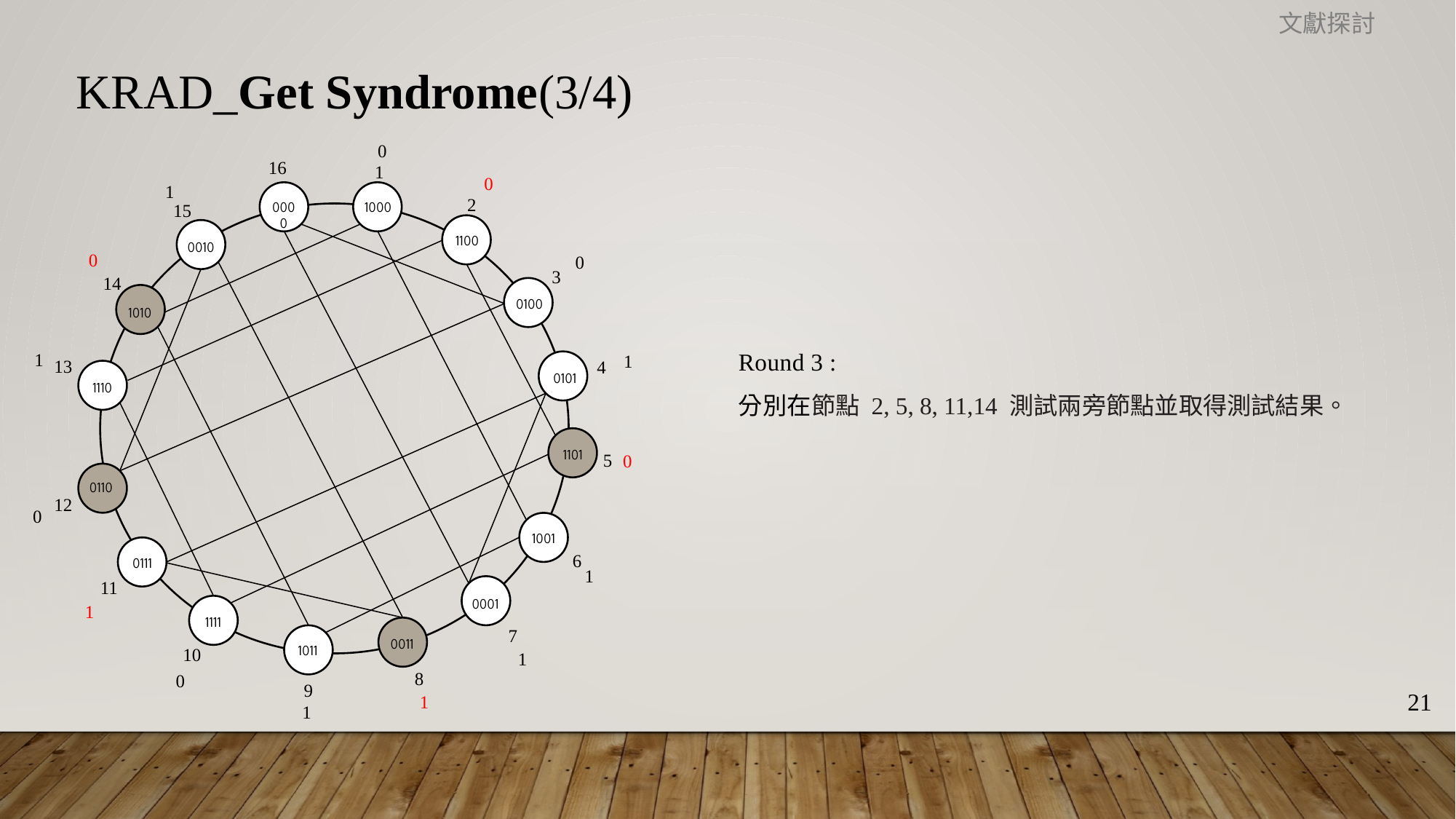

文獻探討
KRAD_Get Syndrome(3/4)
0
16
1

2
0000
1000
15

1100
0010
3
14

0100
1010
13
4

0101
1110

1101
5

0110
12

1001

6
0111
11

0001

1111

7

0011
1011
10
8
9
0
1
0
0
Round 3 :
分別在節點 2, 5, 8, 11,14 測試兩旁節點並取得測試結果。
1
1
0
0
1
1
1
0
21
1
1